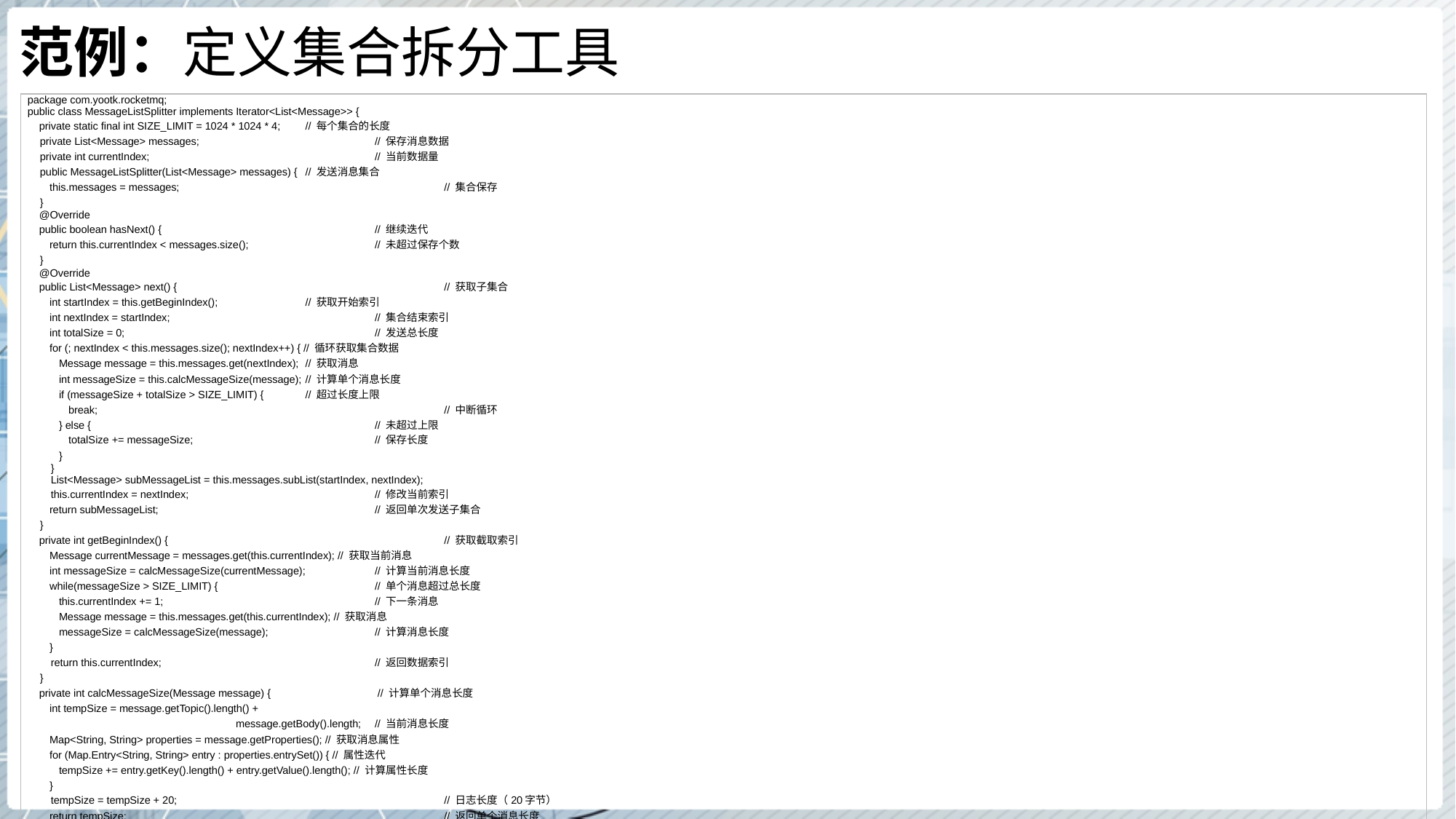

# 范例：定义集合拆分工具
| package com.yootk.rocketmq; public class MessageListSplitter implements Iterator<List<Message>> { private static final int SIZE\_LIMIT = 1024 \* 1024 \* 4; // 每个集合的长度 private List<Message> messages; // 保存消息数据 private int currentIndex; // 当前数据量 public MessageListSplitter(List<Message> messages) { // 发送消息集合 this.messages = messages; // 集合保存 } @Override public boolean hasNext() { // 继续迭代 return this.currentIndex < messages.size(); // 未超过保存个数 } @Override public List<Message> next() { // 获取子集合 int startIndex = this.getBeginIndex(); // 获取开始索引 int nextIndex = startIndex; // 集合结束索引 int totalSize = 0; // 发送总长度 for (; nextIndex < this.messages.size(); nextIndex++) { // 循环获取集合数据 Message message = this.messages.get(nextIndex); // 获取消息 int messageSize = this.calcMessageSize(message); // 计算单个消息长度 if (messageSize + totalSize > SIZE\_LIMIT) { // 超过长度上限 break; // 中断循环 } else { // 未超过上限 totalSize += messageSize; // 保存长度 } } List<Message> subMessageList = this.messages.subList(startIndex, nextIndex); this.currentIndex = nextIndex; // 修改当前索引 return subMessageList; // 返回单次发送子集合 } private int getBeginIndex() { // 获取截取索引 Message currentMessage = messages.get(this.currentIndex); // 获取当前消息 int messageSize = calcMessageSize(currentMessage); // 计算当前消息长度 while(messageSize > SIZE\_LIMIT) { // 单个消息超过总长度 this.currentIndex += 1; // 下一条消息 Message message = this.messages.get(this.currentIndex); // 获取消息 messageSize = calcMessageSize(message); // 计算消息长度 } return this.currentIndex; // 返回数据索引 } private int calcMessageSize(Message message) { // 计算单个消息长度 int tempSize = message.getTopic().length() + message.getBody().length; // 当前消息长度 Map<String, String> properties = message.getProperties(); // 获取消息属性 for (Map.Entry<String, String> entry : properties.entrySet()) { // 属性迭代 tempSize += entry.getKey().length() + entry.getValue().length(); // 计算属性长度 } tempSize = tempSize + 20; // 日志长度（20字节） return tempSize; // 返回单个消息长度 } } |
| --- |